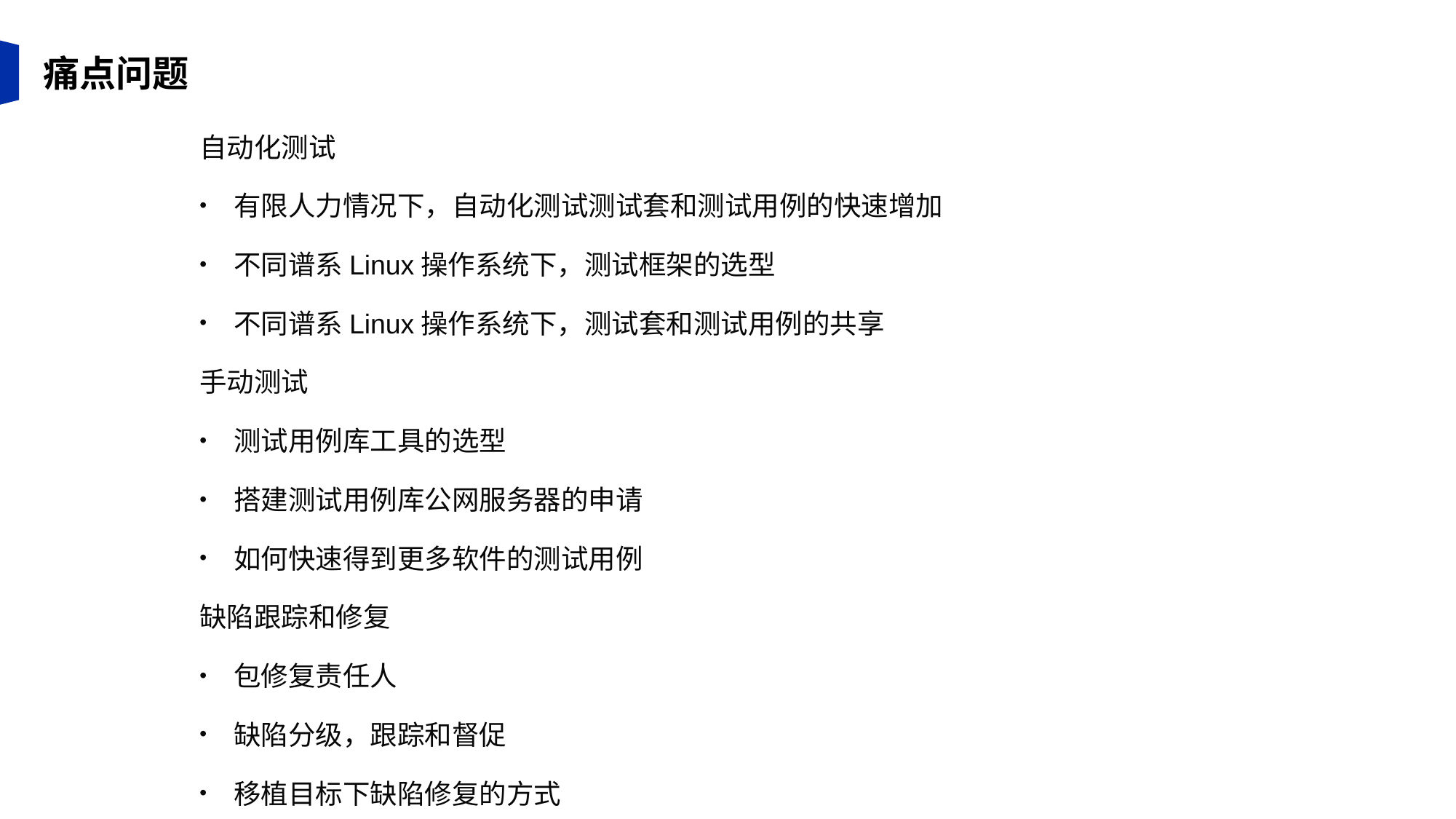

痛点问题

自动化测试
有限人力情况下，自动化测试测试套和测试用例的快速增加
不同谱系Linux操作系统下，测试框架的选型
不同谱系Linux操作系统下，测试套和测试用例的共享
手动测试
测试用例库工具的选型
搭建测试用例库公网服务器的申请
如何快速得到更多软件的测试用例
缺陷跟踪和修复
包修复责任人
缺陷分级，跟踪和督促
移植目标下缺陷修复的方式